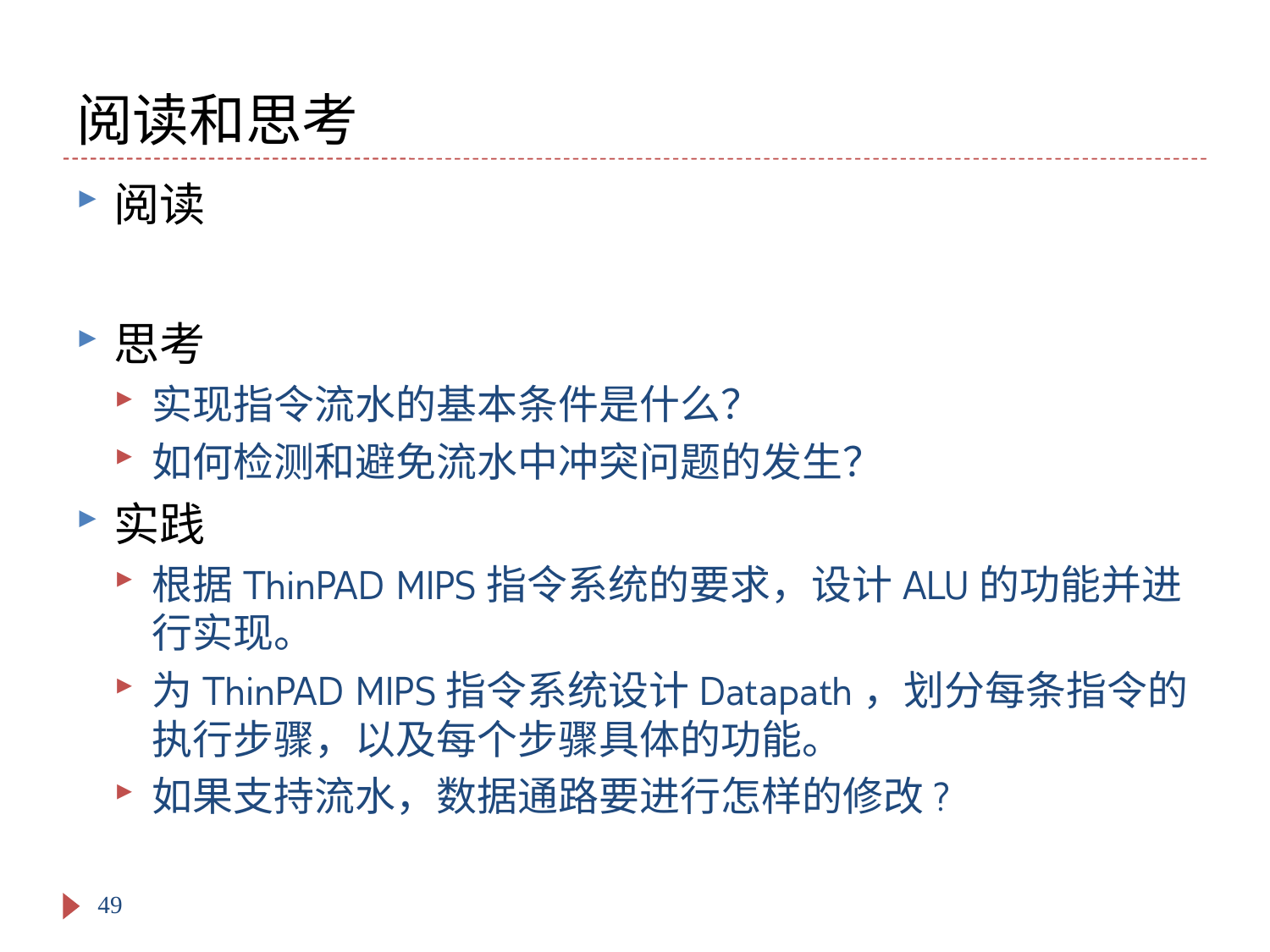

# 阅读和思考
阅读

思考
实现指令流水的基本条件是什么？
如何检测和避免流水中冲突问题的发生？
实践
根据ThinPAD MIPS指令系统的要求，设计ALU的功能并进行实现。
为ThinPAD MIPS指令系统设计Datapath，划分每条指令的执行步骤，以及每个步骤具体的功能。
如果支持流水，数据通路要进行怎样的修改?

49